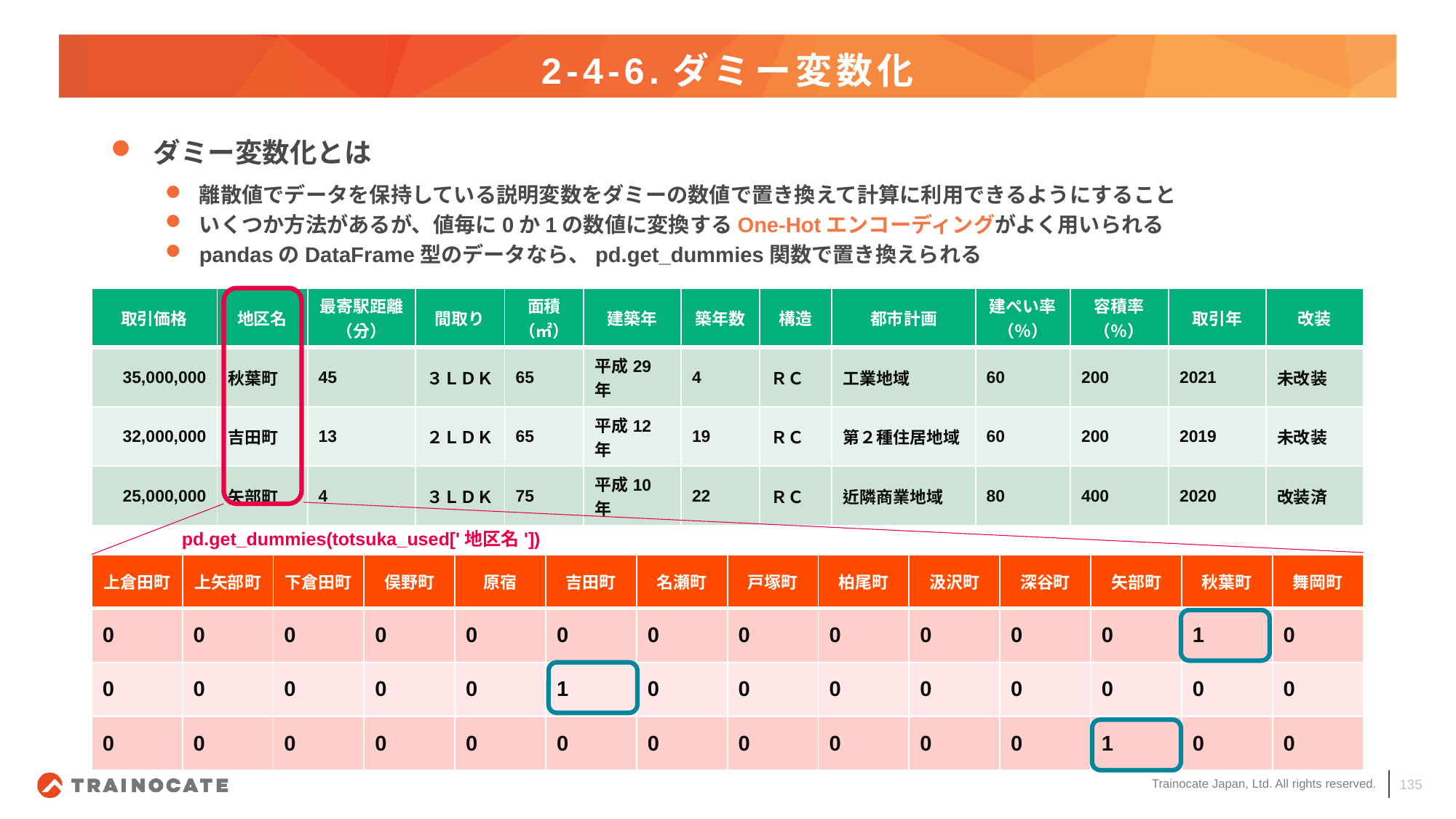

# 2-4-6.ダミー変数化
ダミー変数化とは
離散値でデータを保持している説明変数をダミーの数値で置き換えて計算に利用できるようにすること
いくつか方法があるが、値毎に0か1の数値に変換するOne-Hotエンコーディングがよく用いられる
pandasのDataFrame型のデータなら、pd.get_dummies関数で置き換えられる
| 取引価格 | 地区名 | 最寄駅距離（分） | 間取り | 面積（㎡） | 建築年 | 築年数 | 構造 | 都市計画 | 建ぺい率（％） | 容積率（％） | 取引年 | 改装 |
| --- | --- | --- | --- | --- | --- | --- | --- | --- | --- | --- | --- | --- |
| 35,000,000 | 秋葉町 | 45 | ３ＬＤＫ | 65 | 平成29年 | 4 | ＲＣ | 工業地域 | 60 | 200 | 2021 | 未改装 |
| 32,000,000 | 吉田町 | 13 | ２ＬＤＫ | 65 | 平成12年 | 19 | ＲＣ | 第２種住居地域 | 60 | 200 | 2019 | 未改装 |
| 25,000,000 | 矢部町 | 4 | ３ＬＤＫ | 75 | 平成10年 | 22 | ＲＣ | 近隣商業地域 | 80 | 400 | 2020 | 改装済 |

pd.get_dummies(totsuka_used['地区名'])
| 上倉田町 | 上矢部町 | 下倉田町 | 俣野町 | 原宿 | 吉田町 | 名瀬町 | 戸塚町 | 柏尾町 | 汲沢町 | 深谷町 | 矢部町 | 秋葉町 | 舞岡町 |
| --- | --- | --- | --- | --- | --- | --- | --- | --- | --- | --- | --- | --- | --- |
| 0 | 0 | 0 | 0 | 0 | 0 | 0 | 0 | 0 | 0 | 0 | 0 | 1 | 0 |
| 0 | 0 | 0 | 0 | 0 | 1 | 0 | 0 | 0 | 0 | 0 | 0 | 0 | 0 |
| 0 | 0 | 0 | 0 | 0 | 0 | 0 | 0 | 0 | 0 | 0 | 1 | 0 | 0 |

135